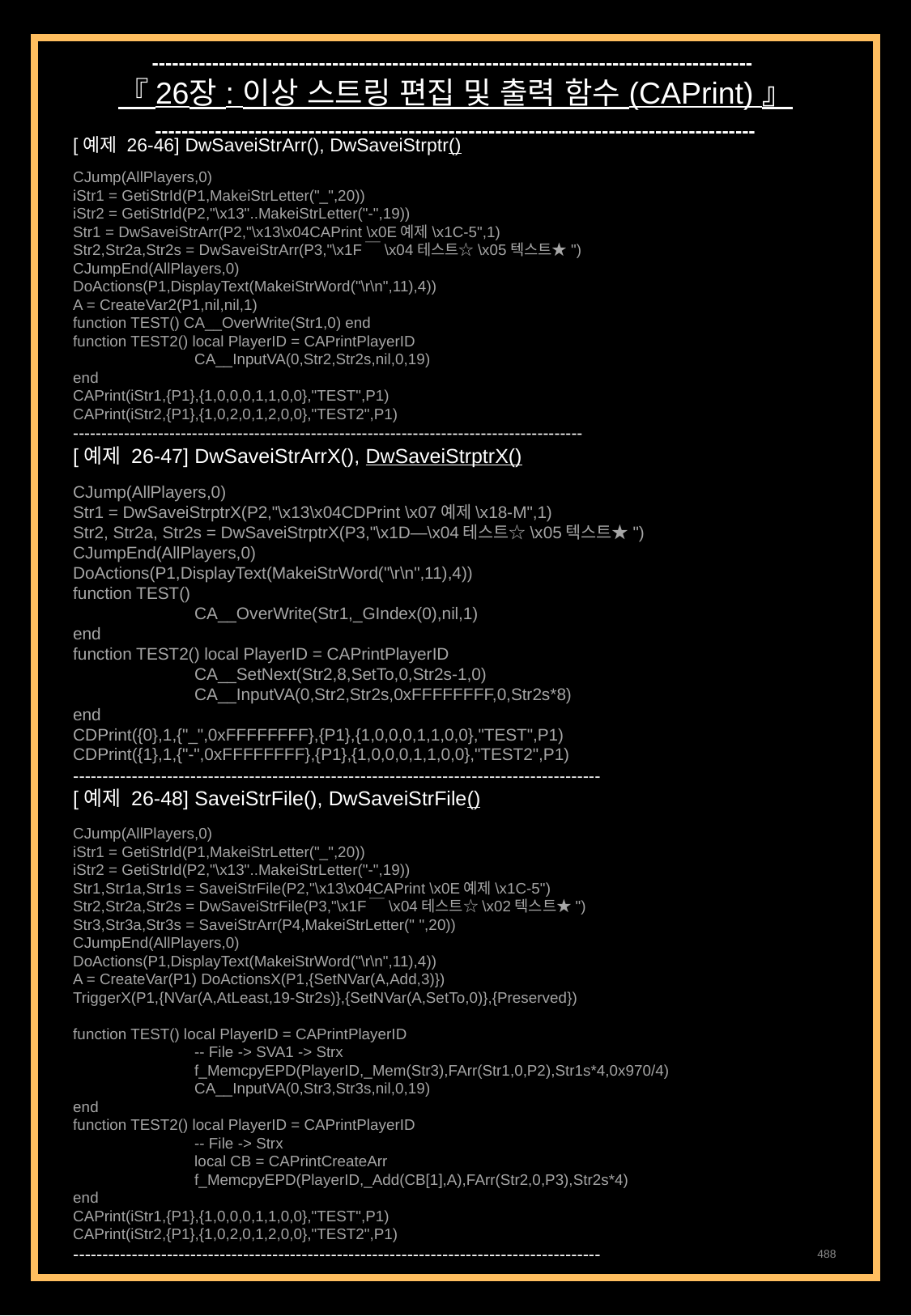

------------------------------------------------------------------------------------------
『 26장 : 이상 스트링 편집 및 출력 함수 (CAPrint) 』
------------------------------------------------------------------------------------------
[예제 26-46] DwSaveiStrArr(), DwSaveiStrptr()

CJump(AllPlayers,0)
iStr1 = GetiStrId(P1,MakeiStrLetter("_",20))
iStr2 = GetiStrId(P2,"\x13"..MakeiStrLetter("-",19))
Str1 = DwSaveiStrArr(P2,"\x13\x04CAPrint \x0E예제\x1C-5",1)
Str2,Str2a,Str2s = DwSaveiStrArr(P3,"\x1F￣\x04테스트☆\x05텍스트★")
CJumpEnd(AllPlayers,0)
DoActions(P1,DisplayText(MakeiStrWord("\r\n",11),4))
A = CreateVar2(P1,nil,nil,1)
function TEST() CA__OverWrite(Str1,0) end
function TEST2() local PlayerID = CAPrintPlayerID
	CA__InputVA(0,Str2,Str2s,nil,0,19)
end
CAPrint(iStr1,{P1},{1,0,0,0,1,1,0,0},"TEST",P1)
CAPrint(iStr2,{P1},{1,0,2,0,1,2,0,0},"TEST2",P1)
------------------------------------------------------------------------------------------
[예제 26-47] DwSaveiStrArrX(), DwSaveiStrptrX()

CJump(AllPlayers,0)
Str1 = DwSaveiStrptrX(P2,"\x13\x04CDPrint \x07예제\x18-M",1)
Str2, Str2a, Str2s = DwSaveiStrptrX(P3,"\x1D―\x04테스트☆\x05텍스트★")
CJumpEnd(AllPlayers,0)
DoActions(P1,DisplayText(MakeiStrWord("\r\n",11),4))
function TEST()
	CA__OverWrite(Str1,_GIndex(0),nil,1)
end
function TEST2() local PlayerID = CAPrintPlayerID
	CA__SetNext(Str2,8,SetTo,0,Str2s-1,0)
	CA__InputVA(0,Str2,Str2s,0xFFFFFFFF,0,Str2s*8)
end
CDPrint({0},1,{"_",0xFFFFFFFF},{P1},{1,0,0,0,1,1,0,0},"TEST",P1)
CDPrint({1},1,{"-",0xFFFFFFFF},{P1},{1,0,0,0,1,1,0,0},"TEST2",P1)
------------------------------------------------------------------------------------------
[예제 26-48] SaveiStrFile(), DwSaveiStrFile()

CJump(AllPlayers,0)
iStr1 = GetiStrId(P1,MakeiStrLetter("_",20))
iStr2 = GetiStrId(P2,"\x13"..MakeiStrLetter("-",19))
Str1,Str1a,Str1s = SaveiStrFile(P2,"\x13\x04CAPrint \x0E예제\x1C-5")
Str2,Str2a,Str2s = DwSaveiStrFile(P3,"\x1F￣\x04테스트☆\x02텍스트★")
Str3,Str3a,Str3s = SaveiStrArr(P4,MakeiStrLetter(" ",20))
CJumpEnd(AllPlayers,0)
DoActions(P1,DisplayText(MakeiStrWord("\r\n",11),4))
A = CreateVar(P1) DoActionsX(P1,{SetNVar(A,Add,3)})
TriggerX(P1,{NVar(A,AtLeast,19-Str2s)},{SetNVar(A,SetTo,0)},{Preserved})

function TEST() local PlayerID = CAPrintPlayerID
	-- File -> SVA1 -> Strx
	f_MemcpyEPD(PlayerID,_Mem(Str3),FArr(Str1,0,P2),Str1s*4,0x970/4)
	CA__InputVA(0,Str3,Str3s,nil,0,19)
end
function TEST2() local PlayerID = CAPrintPlayerID
	-- File -> Strx
	local CB = CAPrintCreateArr
	f_MemcpyEPD(PlayerID,_Add(CB[1],A),FArr(Str2,0,P3),Str2s*4)
end
CAPrint(iStr1,{P1},{1,0,0,0,1,1,0,0},"TEST",P1)
CAPrint(iStr2,{P1},{1,0,2,0,1,2,0,0},"TEST2",P1)
------------------------------------------------------------------------------------------
488